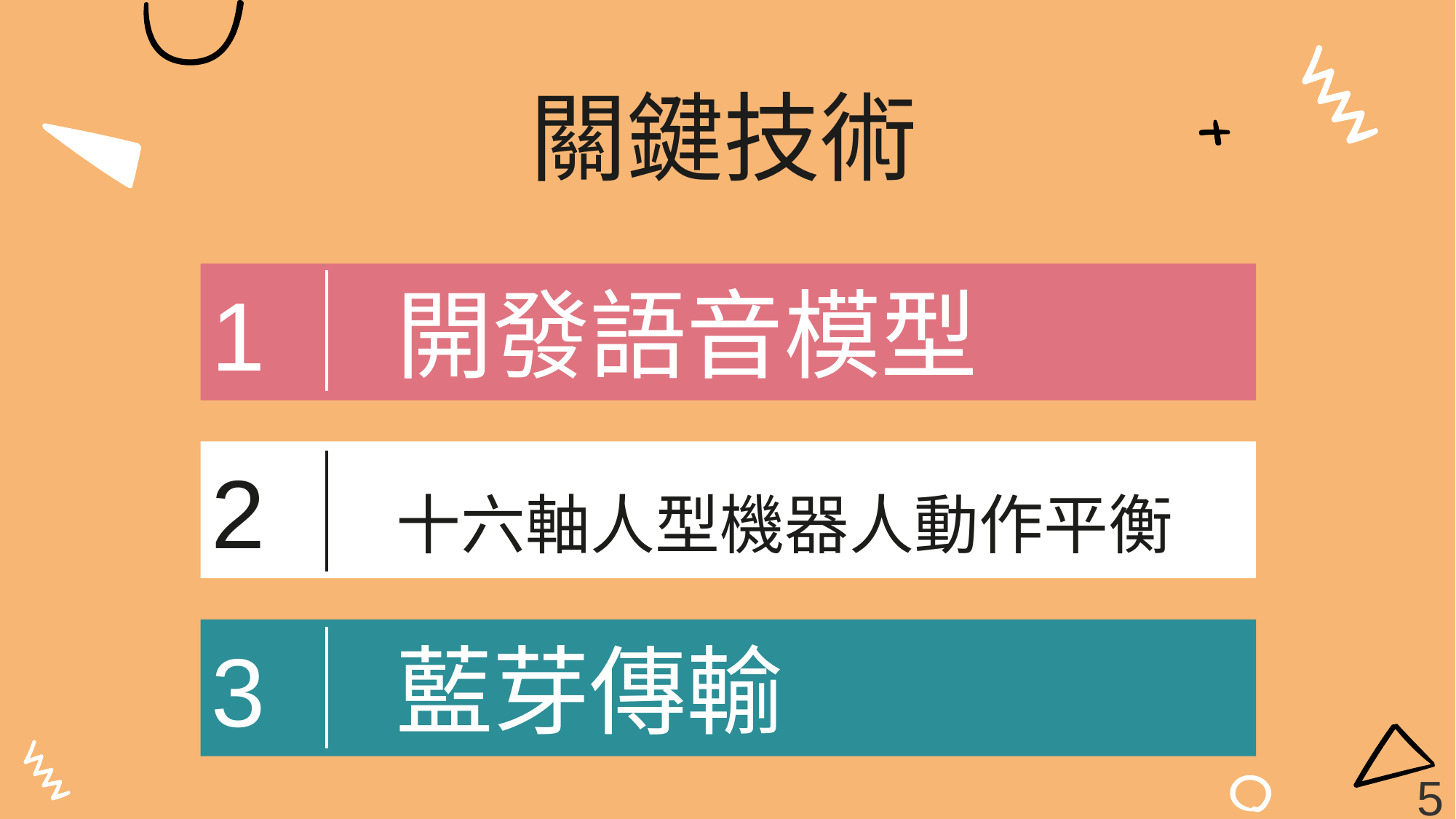

關鍵技術
1    開發語音模型
2    十六軸人型機器人動作平衡
3    藍芽傳輸
5